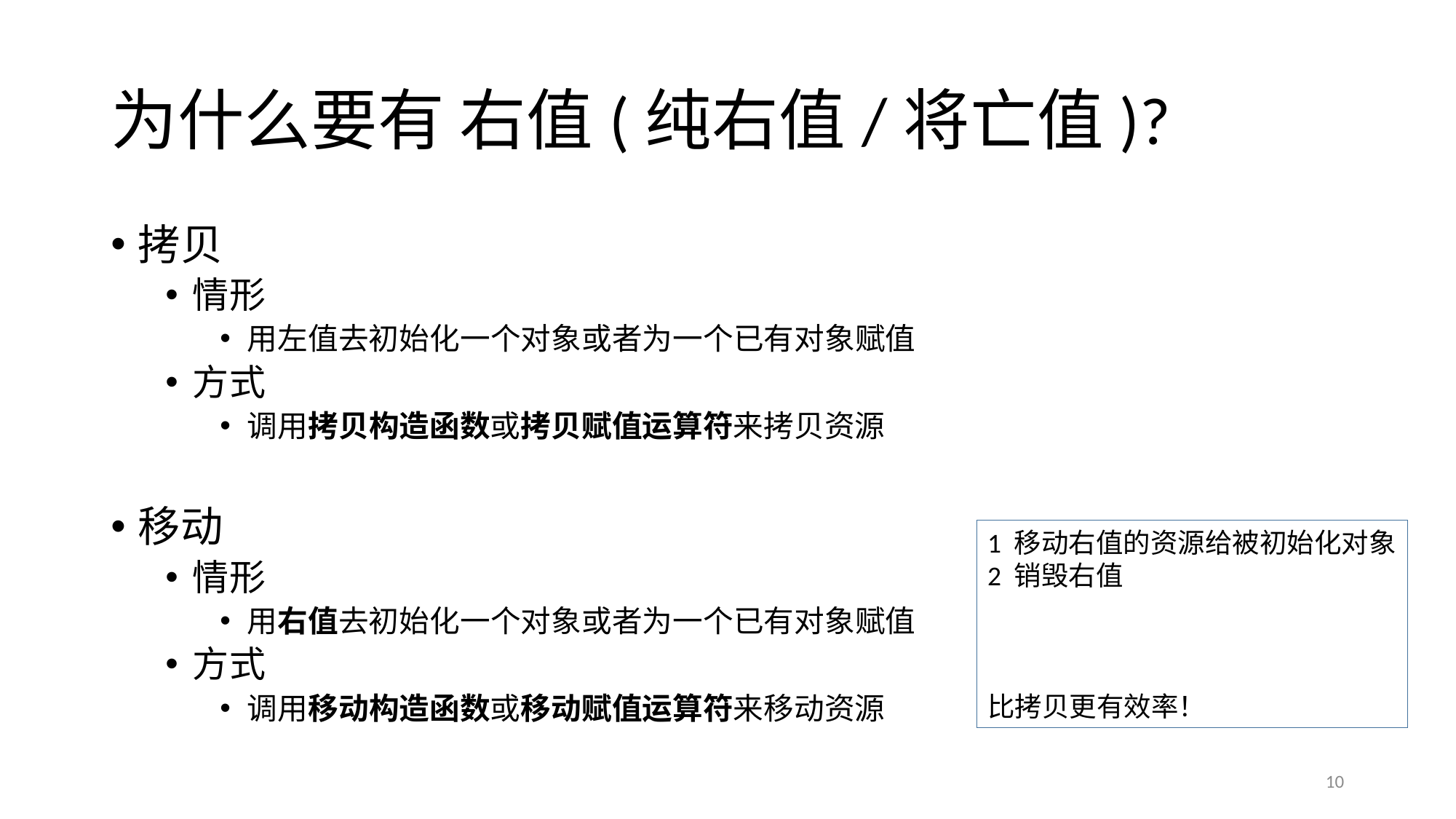

# 为什么要有 右值(纯右值/将亡值)?
拷贝
情形
用左值去初始化一个对象或者为一个已有对象赋值
方式
调用拷贝构造函数或拷贝赋值运算符来拷贝资源

移动
情形
用右值去初始化一个对象或者为一个已有对象赋值
方式
调用移动构造函数或移动赋值运算符来移动资源

1 移动右值的资源给被初始化对象
2 销毁右值

比拷贝更有效率！
10